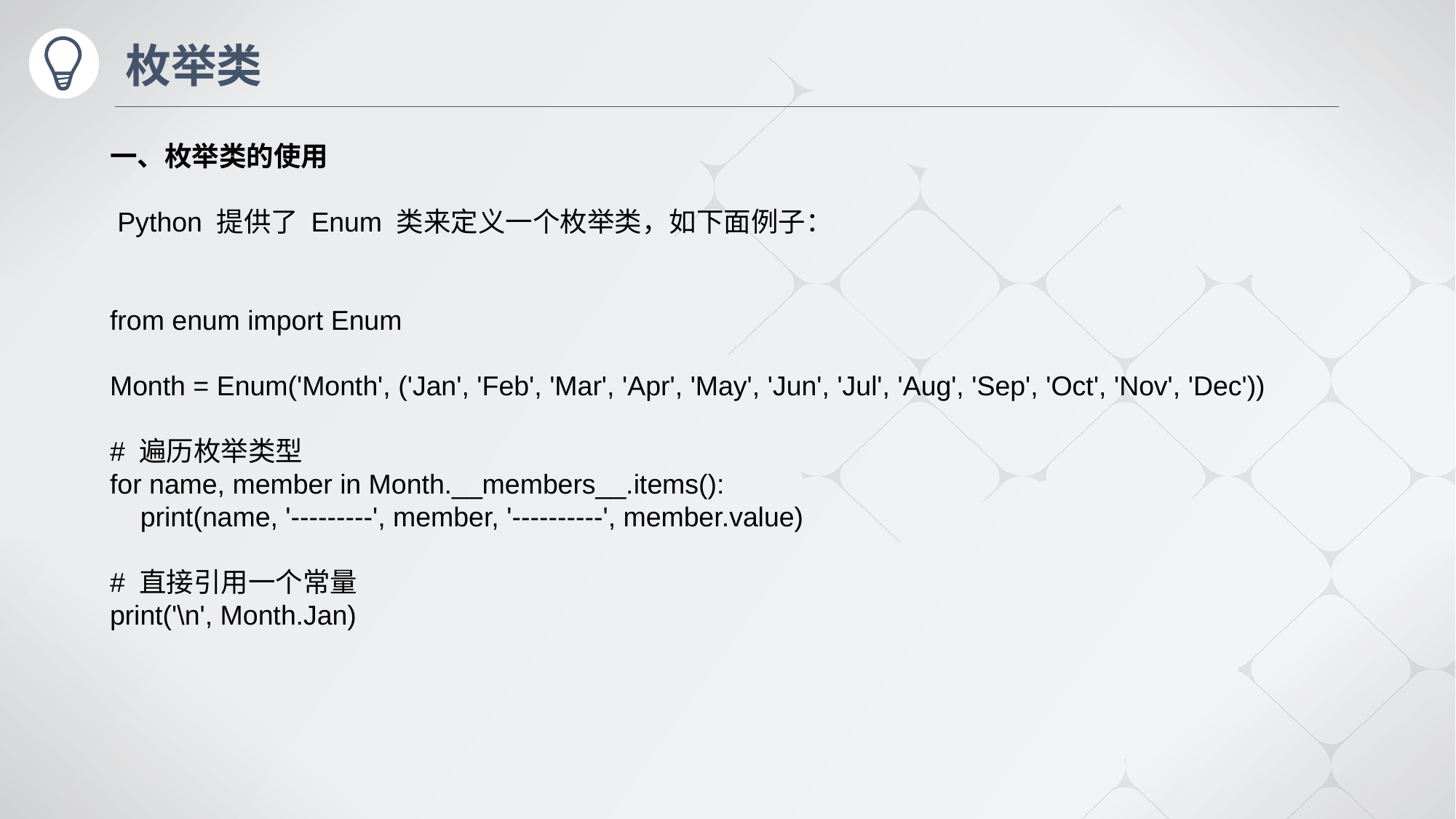

# 枚举类
一、枚举类的使用

 Python 提供了 Enum 类来定义一个枚举类，如下面例子：

from enum import Enum

Month = Enum('Month', ('Jan', 'Feb', 'Mar', 'Apr', 'May', 'Jun', 'Jul', 'Aug', 'Sep', 'Oct', 'Nov', 'Dec'))

# 遍历枚举类型
for name, member in Month.__members__.items():
    print(name, '---------', member, '----------', member.value)

# 直接引用一个常量
print('\n', Month.Jan)